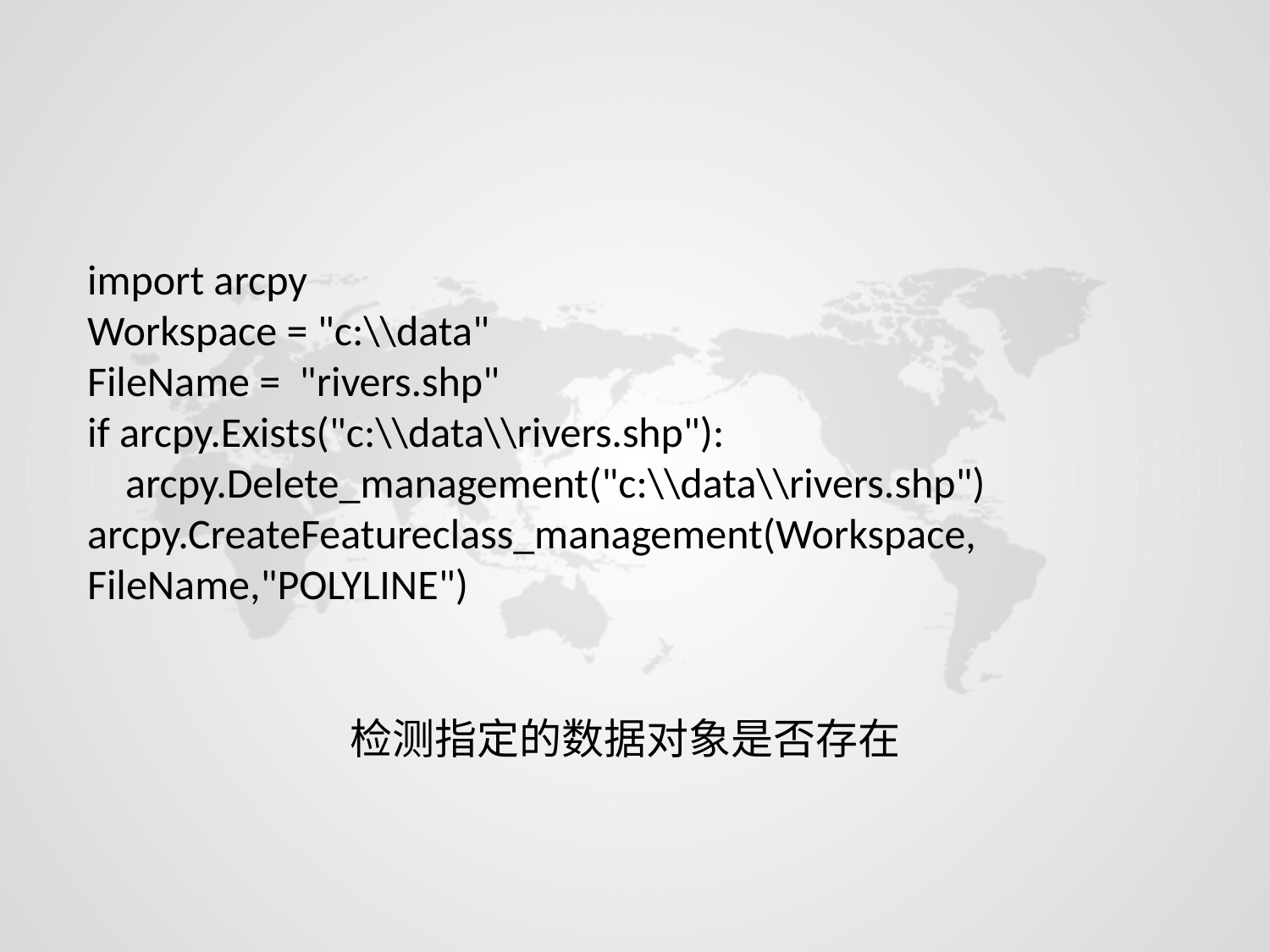

import arcpy
Workspace = "c:\\data"
FileName =  "rivers.shp"
if arcpy.Exists("c:\\data\\rivers.shp"):
    arcpy.Delete_management("c:\\data\\rivers.shp")
arcpy.CreateFeatureclass_management(Workspace, FileName,"POLYLINE")
检测指定的数据对象是否存在